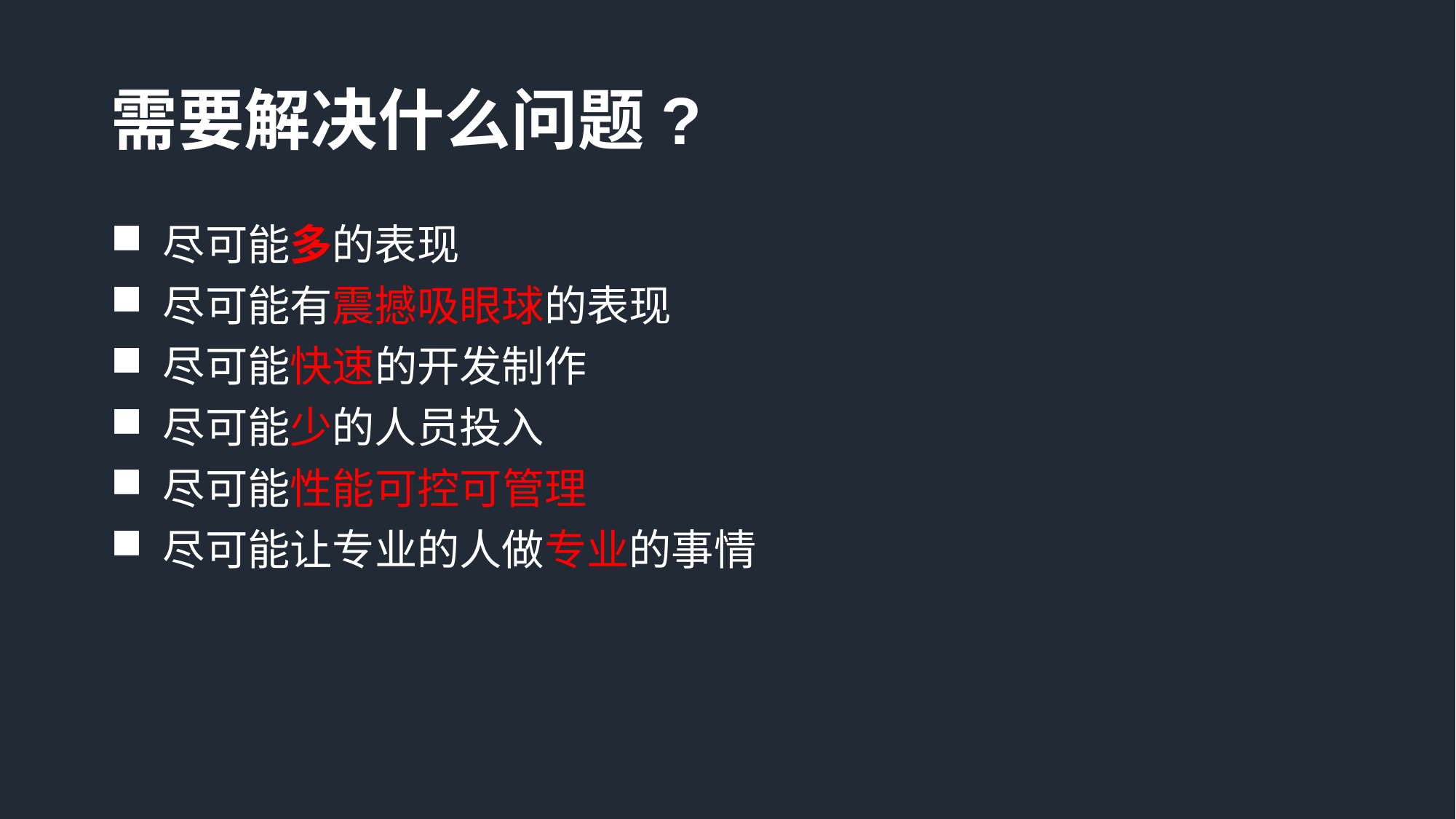

# 需要解决什么问题?
 尽可能多的表现
 尽可能有震撼吸眼球的表现
 尽可能快速的开发制作
 尽可能少的人员投入
 尽可能性能可控可管理
 尽可能让专业的人做专业的事情